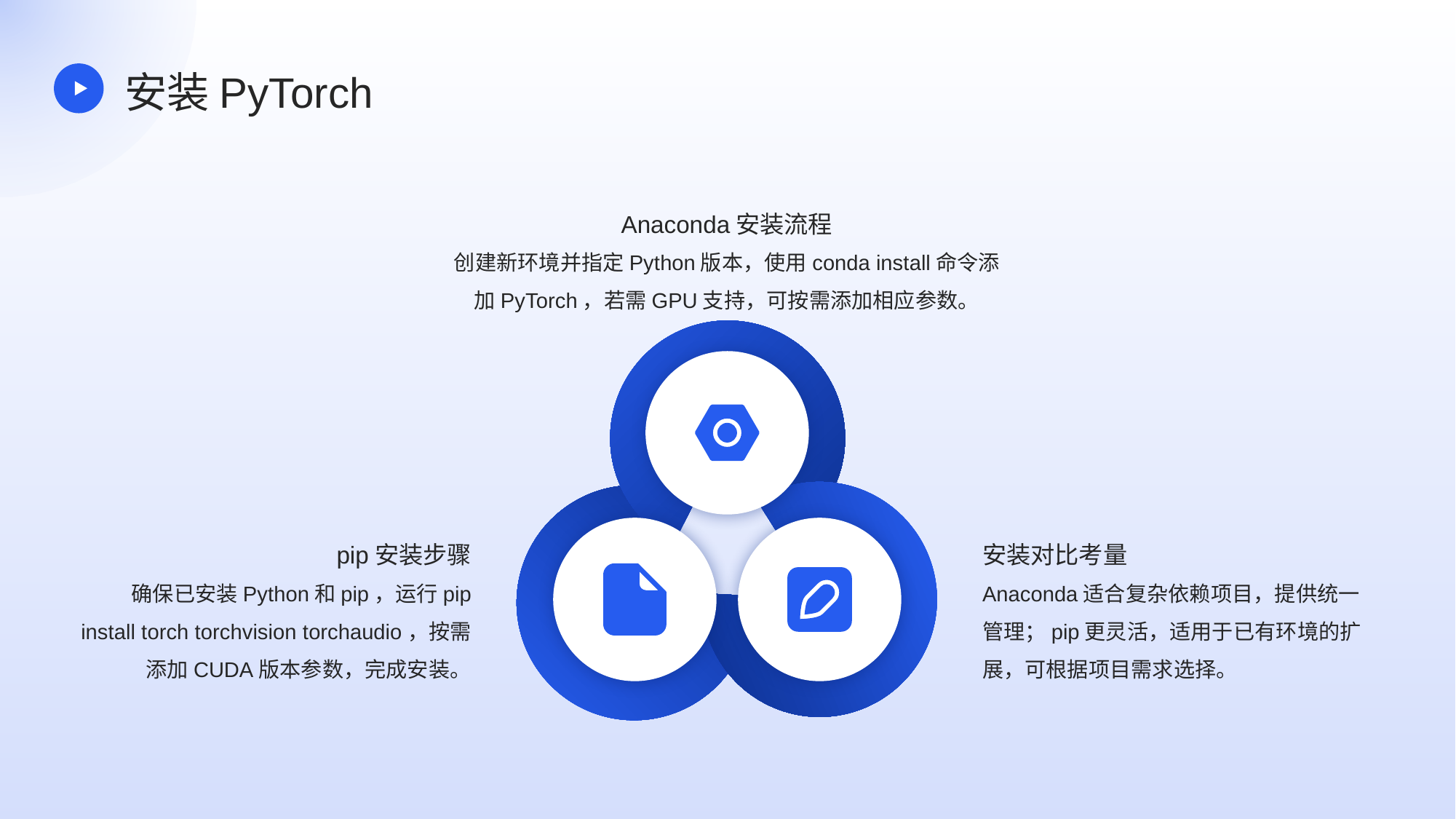

安装PyTorch

Anaconda安装流程
创建新环境并指定Python版本，使用conda install命令添加PyTorch，若需GPU支持，可按需添加相应参数。

pip安装步骤
安装对比考量

确保已安装Python和pip，运行pip install torch torchvision torchaudio，按需添加CUDA版本参数，完成安装。
Anaconda适合复杂依赖项目，提供统一管理；pip更灵活，适用于已有环境的扩展，可根据项目需求选择。